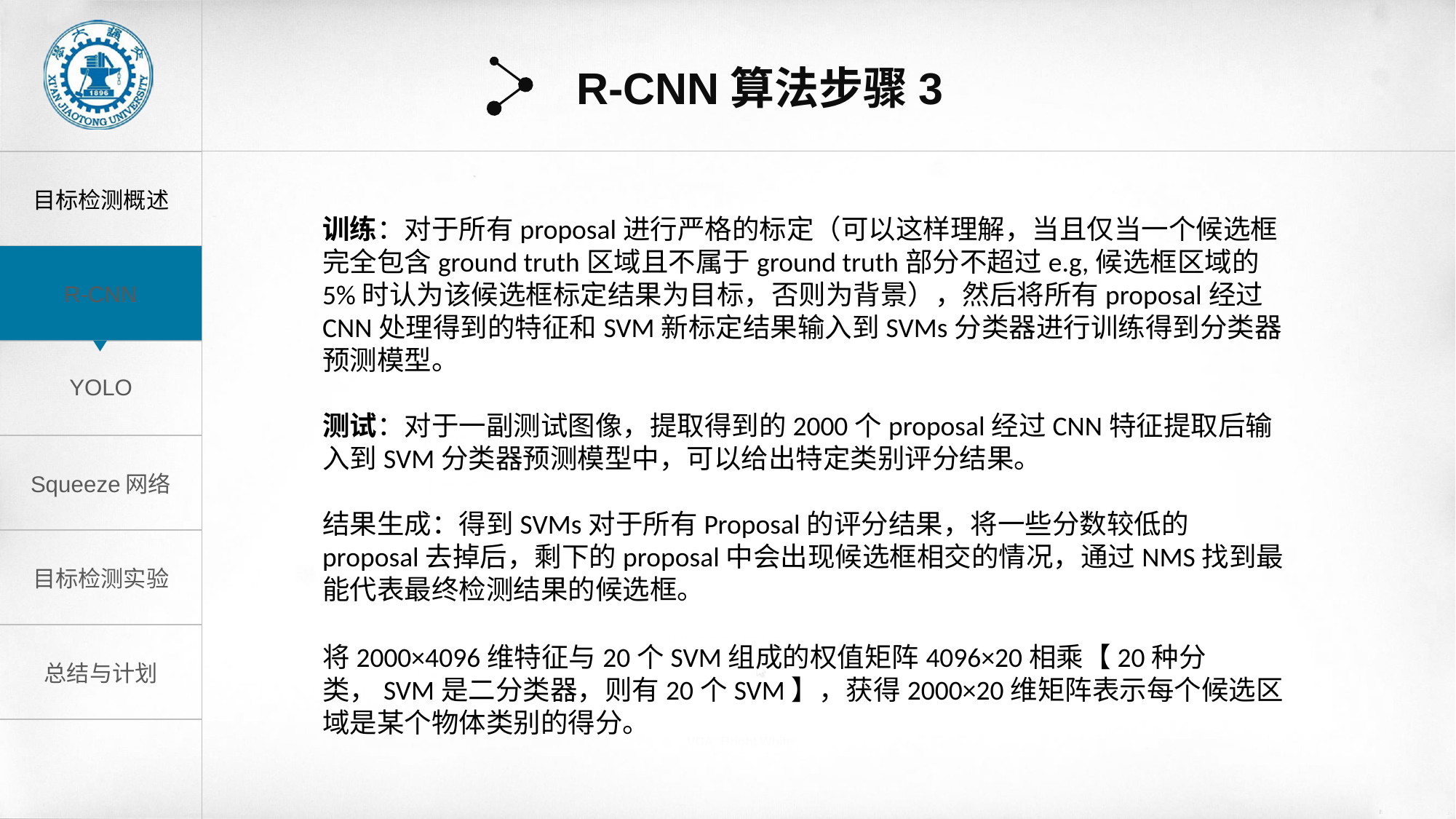

R-CNN算法步骤3
训练：对于所有proposal进行严格的标定（可以这样理解，当且仅当一个候选框完全包含ground truth区域且不属于ground truth部分不超过e.g,候选框区域的5%时认为该候选框标定结果为目标，否则为背景），然后将所有proposal经过CNN处理得到的特征和SVM新标定结果输入到SVMs分类器进行训练得到分类器预测模型。

测试：对于一副测试图像，提取得到的2000个proposal经过CNN特征提取后输入到SVM分类器预测模型中，可以给出特定类别评分结果。

结果生成：得到SVMs对于所有Proposal的评分结果，将一些分数较低的proposal去掉后，剩下的proposal中会出现候选框相交的情况，通过NMS找到最能代表最终检测结果的候选框。
将2000×4096维特征与20个SVM组成的权值矩阵4096×20相乘【20种分类，SVM是二分类器，则有20个SVM】，获得2000×20维矩阵表示每个候选区域是某个物体类别的得分。